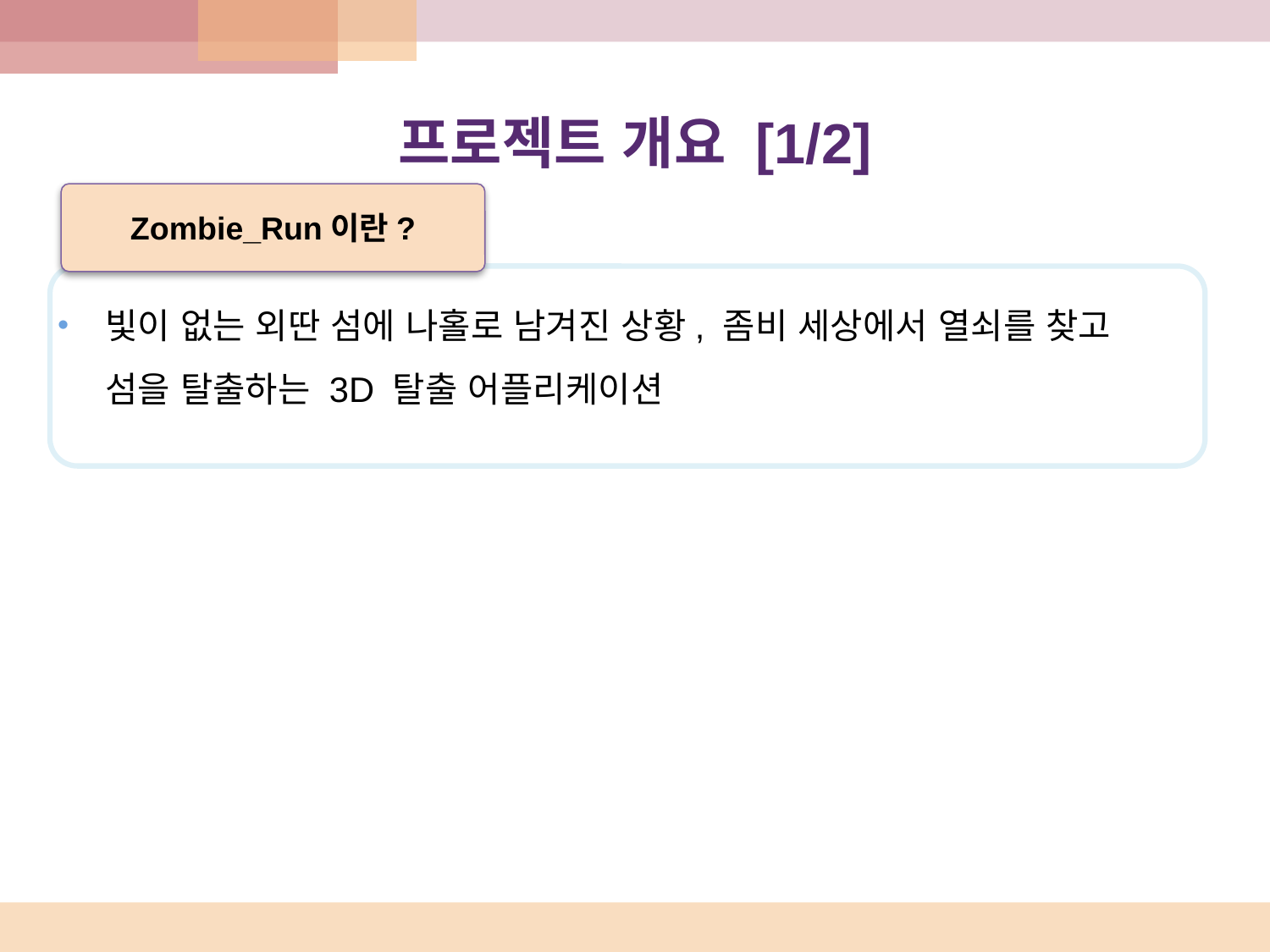

# 프로젝트 개요 [1/2]
Zombie_Run이란?

빛이 없는 외딴 섬에 나홀로 남겨진 상황, 좀비 세상에서 열쇠를 찾고 섬을 탈출하는 3D 탈출 어플리케이션